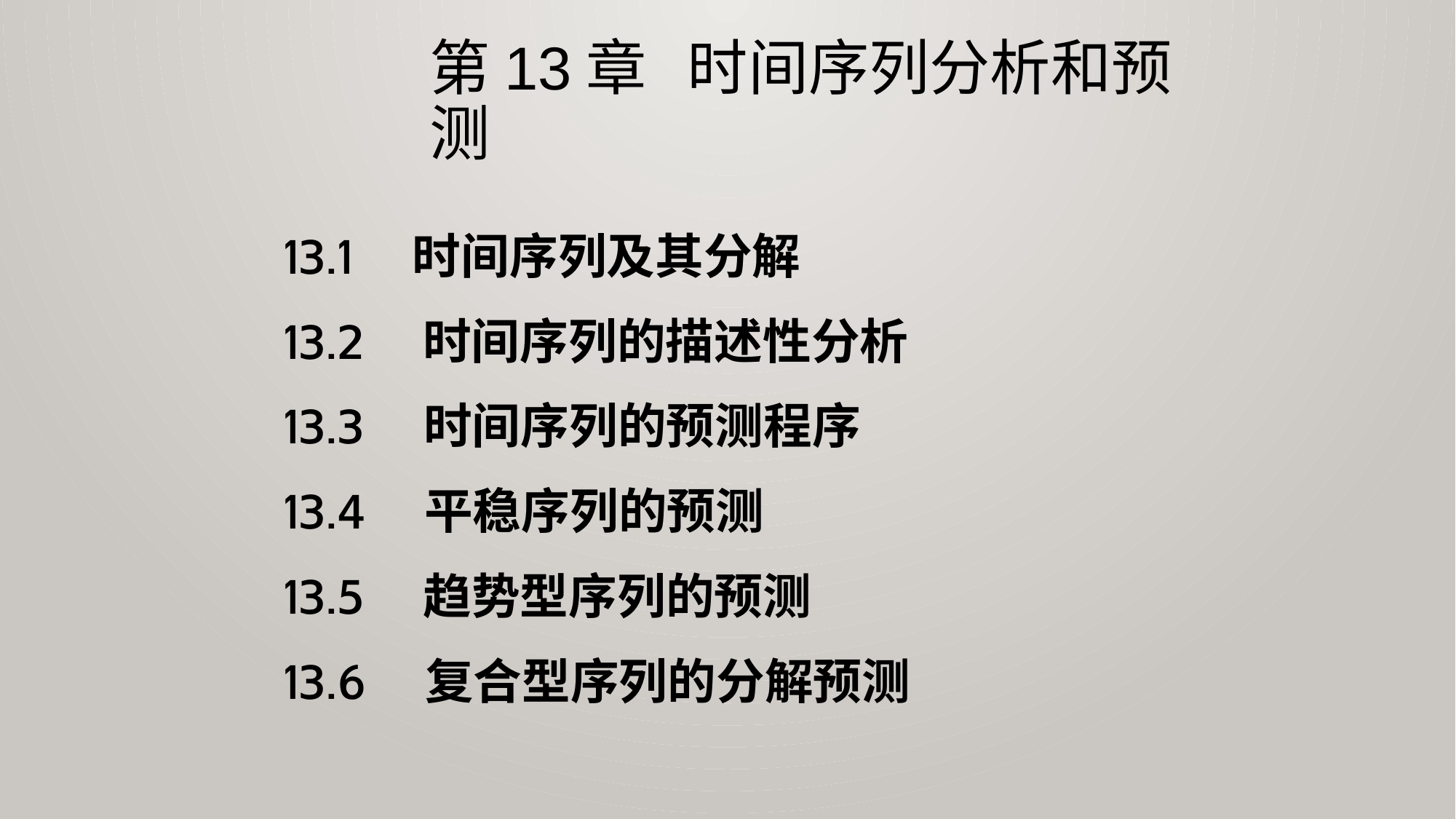

# 第13章   时间序列分析和预测
13.1   时间序列及其分解
13.2   时间序列的描述性分析
13.3   时间序列的预测程序
13.4   平稳序列的预测
13.5   趋势型序列的预测
13.6   复合型序列的分解预测